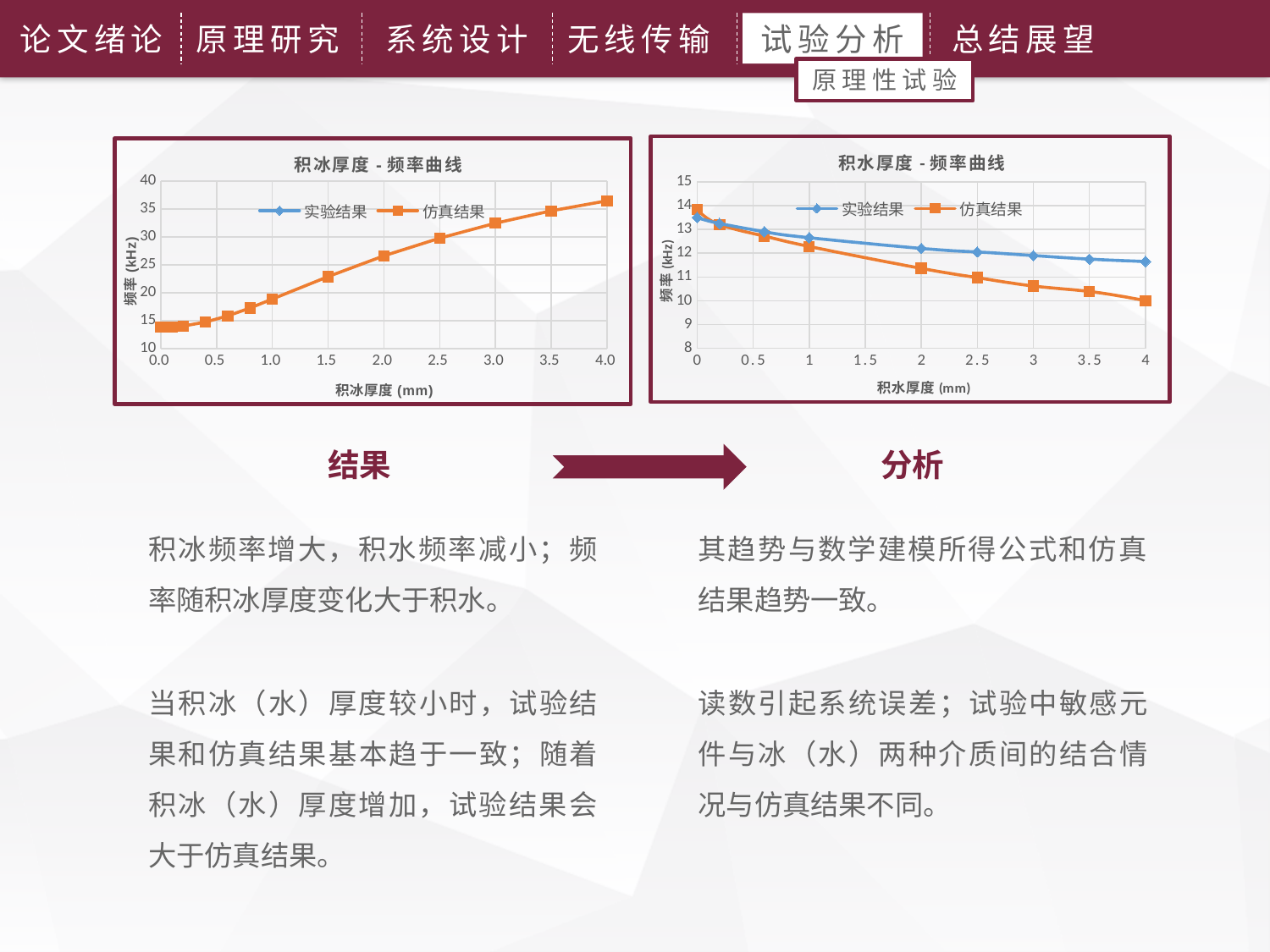

论文绪论
原理研究
系统设计
无线传输
试验分析
总结展望
原理性试验

### Chart: 积水厚度-频率曲线

| Category |  |  |
|---|---|---|

### Chart: 积冰厚度-频率曲线

| Category |  |  |
|---|---|---|
结果
分析

积冰频率增大，积水频率减小；频率随积冰厚度变化大于积水。
其趋势与数学建模所得公式和仿真结果趋势一致。
当积冰（水）厚度较小时，试验结果和仿真结果基本趋于一致；随着积冰（水）厚度增加，试验结果会大于仿真结果。
读数引起系统误差；试验中敏感元件与冰（水）两种介质间的结合情况与仿真结果不同。